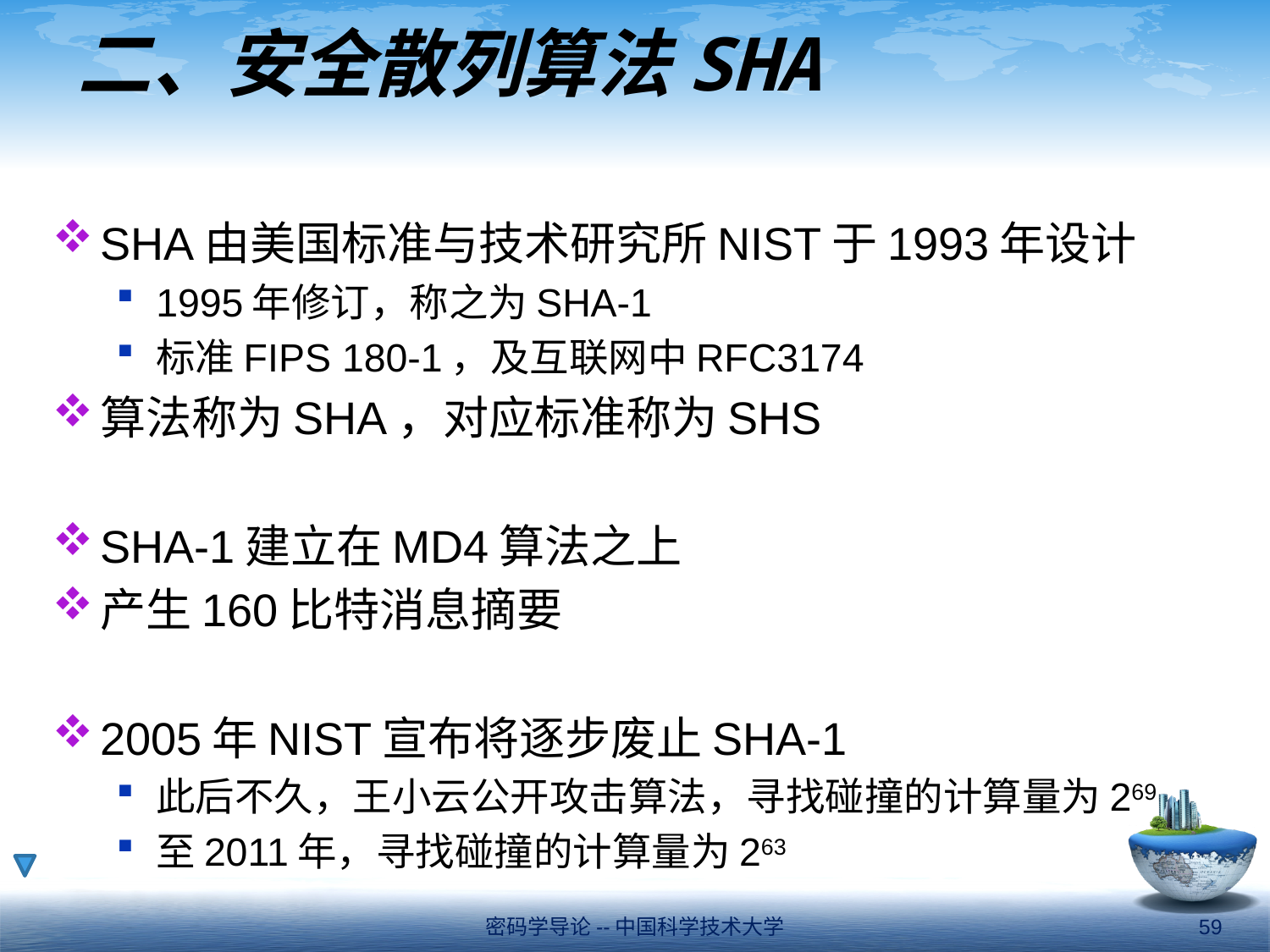

# 二、安全散列算法SHA
SHA由美国标准与技术研究所NIST于1993年设计
1995年修订，称之为SHA-1
标准FIPS 180-1，及互联网中RFC3174
算法称为SHA，对应标准称为SHS

SHA-1建立在MD4算法之上
产生160比特消息摘要

2005年NIST宣布将逐步废止SHA-1
此后不久，王小云公开攻击算法，寻找碰撞的计算量为269
至2011年，寻找碰撞的计算量为263

密码学导论--中国科学技术大学
59